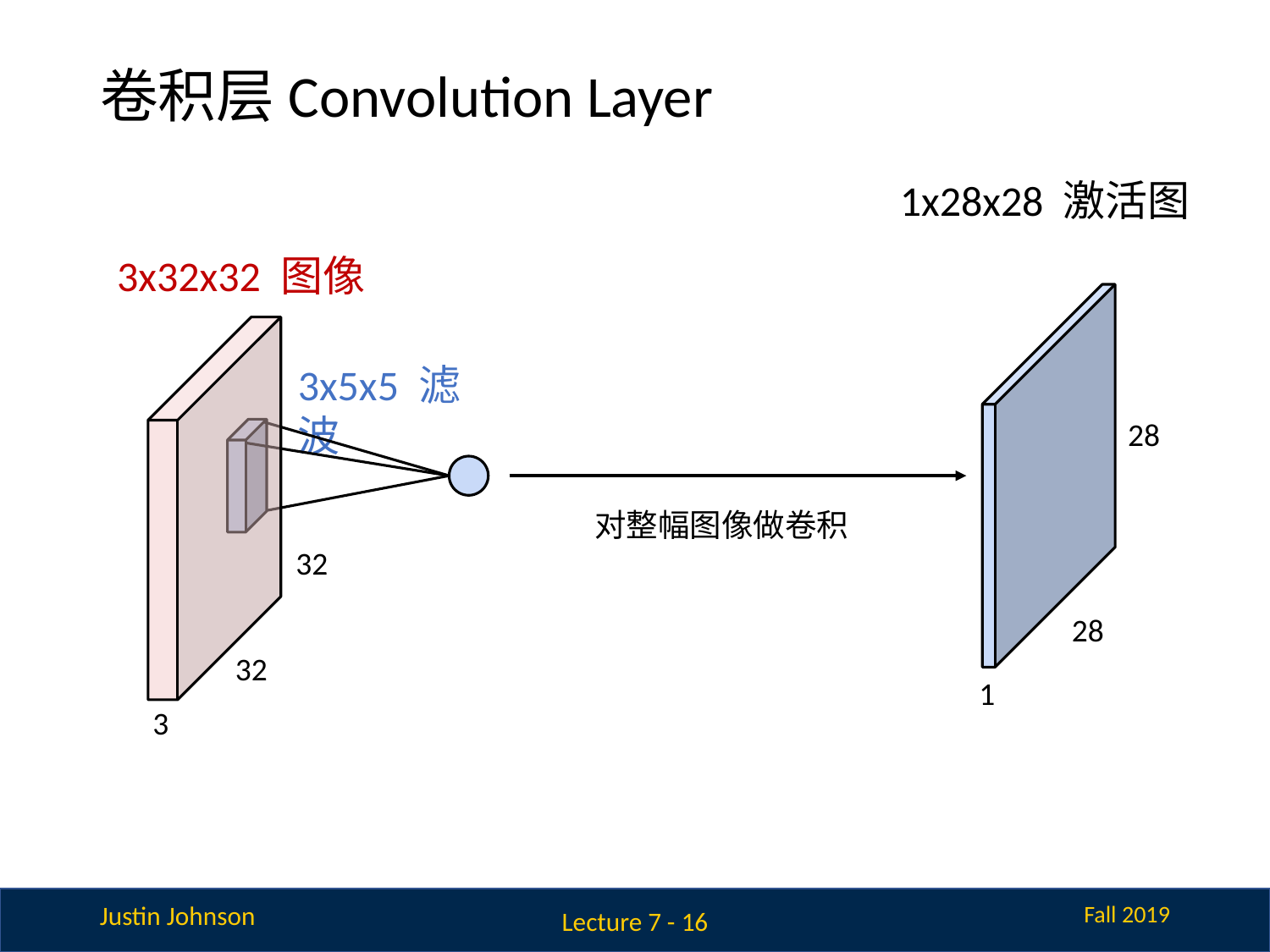

# 卷积层Convolution Layer
1x28x28 激活图
3x32x32 图像

3x5x5 滤波
28

对整幅图像做卷积
32
28
32
1
3
Lecture 7 - 16